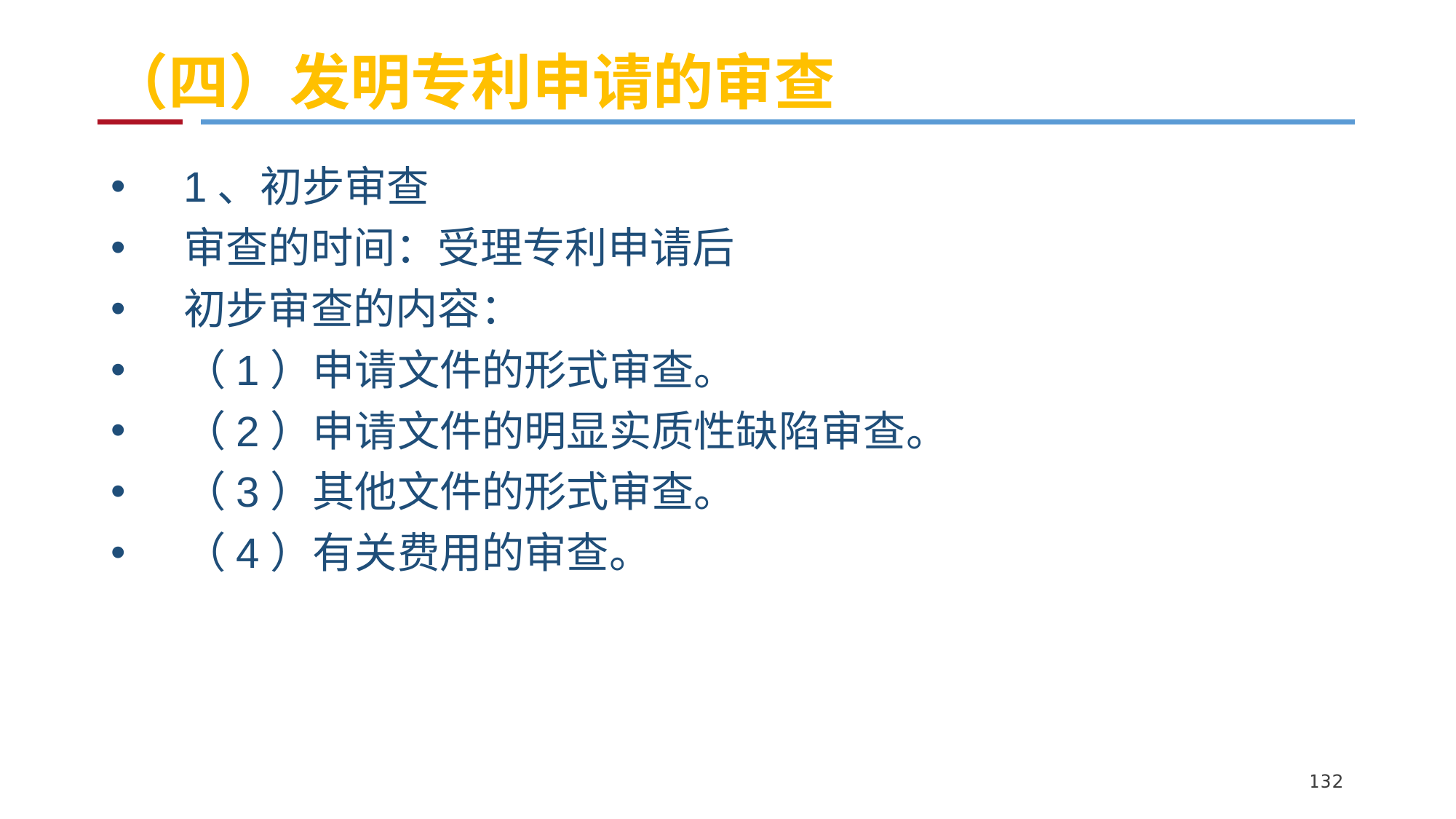

# （四）发明专利申请的审查
1、初步审查
审查的时间：受理专利申请后
初步审查的内容：
（1）申请文件的形式审查。
（2）申请文件的明显实质性缺陷审查。
（3）其他文件的形式审查。
（4）有关费用的审查。
132